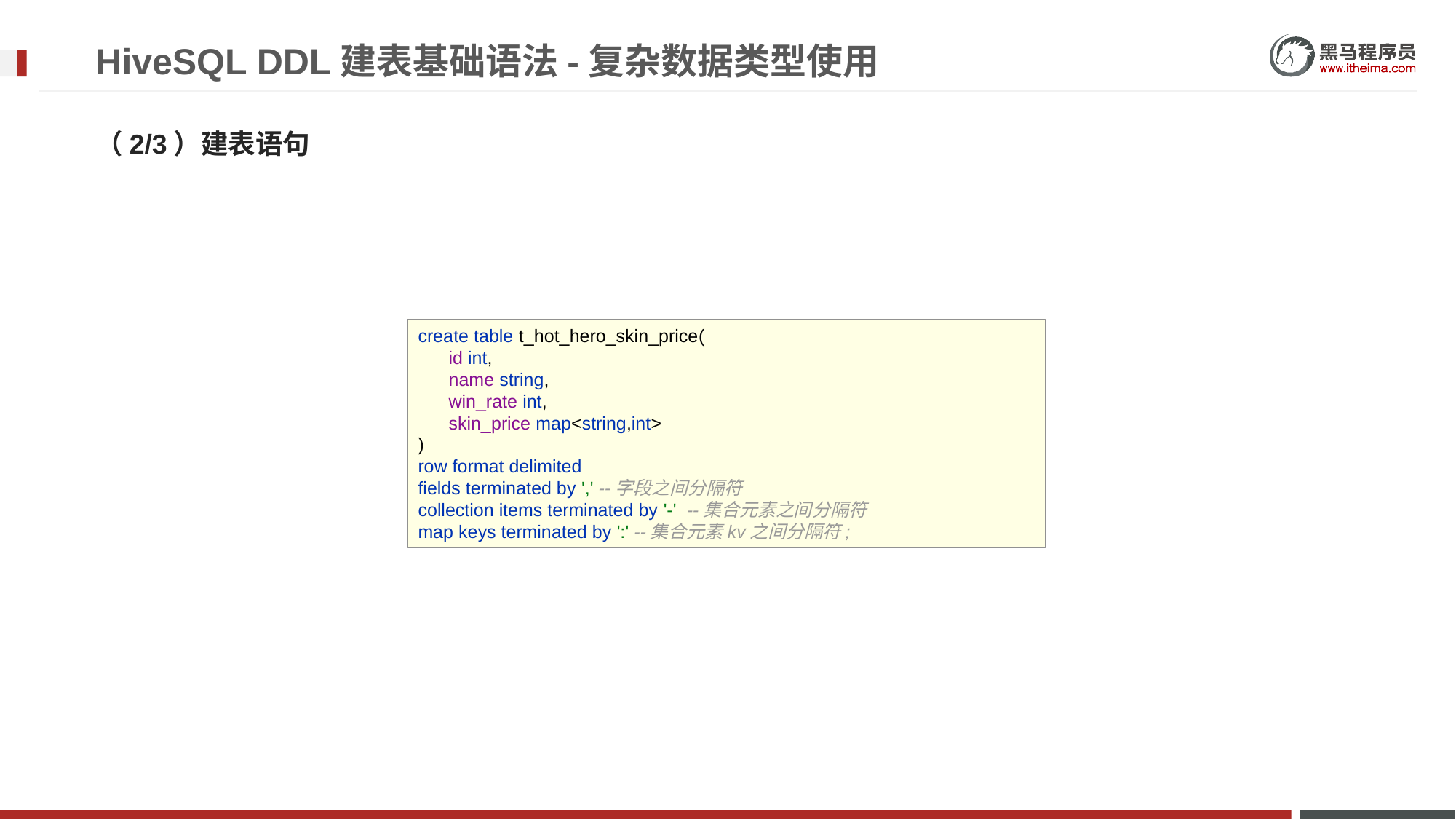

# HiveSQL DDL建表基础语法-复杂数据类型使用
（2/3）建表语句
create table t_hot_hero_skin_price(
      id int,
      name string,
      win_rate int,
      skin_price map<string,int>
)
row format delimited
fields terminated by ',' --字段之间分隔符
collection items terminated by '-'  --集合元素之间分隔符
map keys terminated by ':' --集合元素kv之间分隔符;